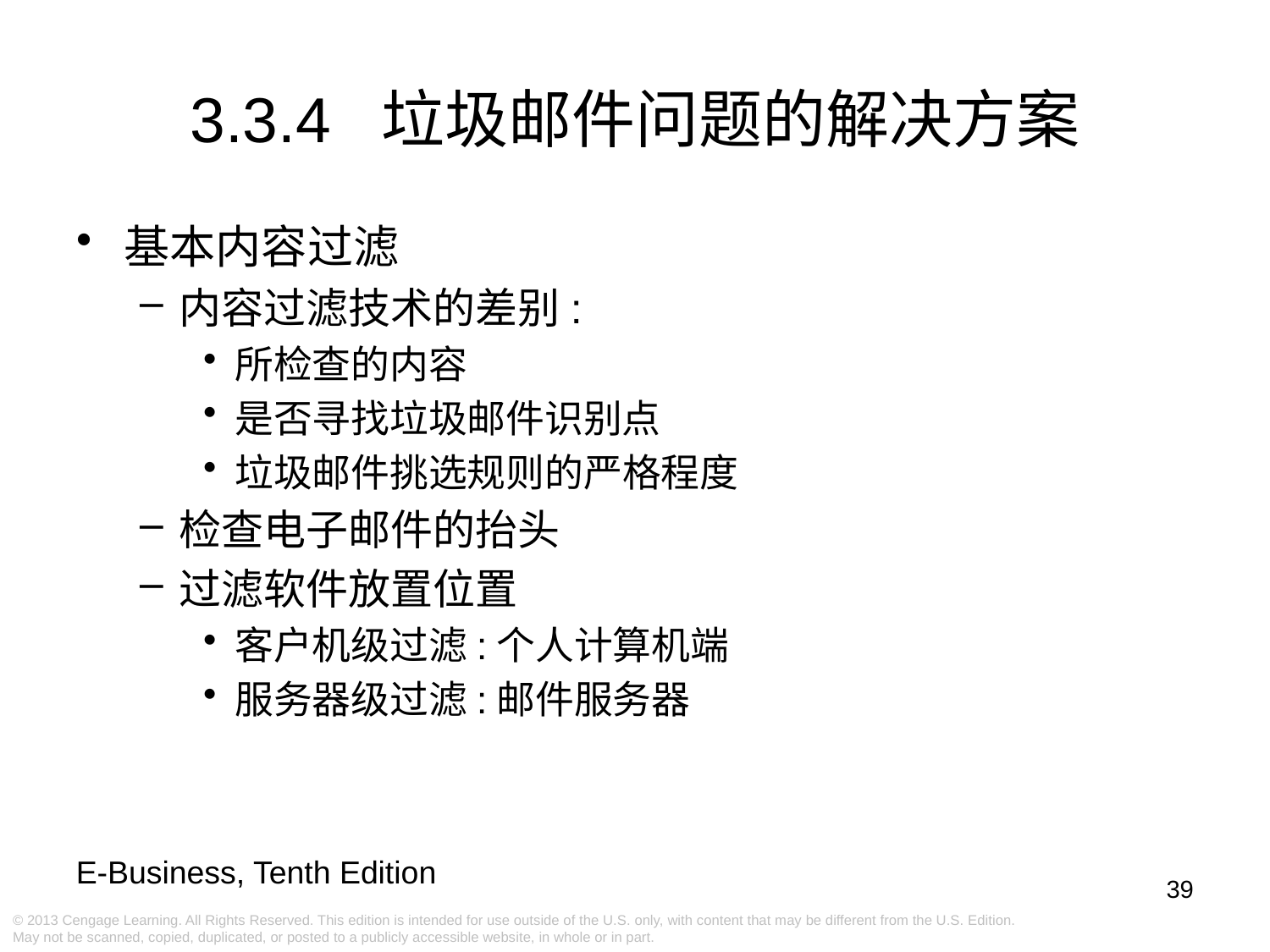

# 3.3.4  垃圾邮件问题的解决方案
基本内容过滤
内容过滤技术的差别:
所检查的内容
是否寻找垃圾邮件识别点
垃圾邮件挑选规则的严格程度
检查电子邮件的抬头
过滤软件放置位置
客户机级过滤:个人计算机端
服务器级过滤:邮件服务器
39